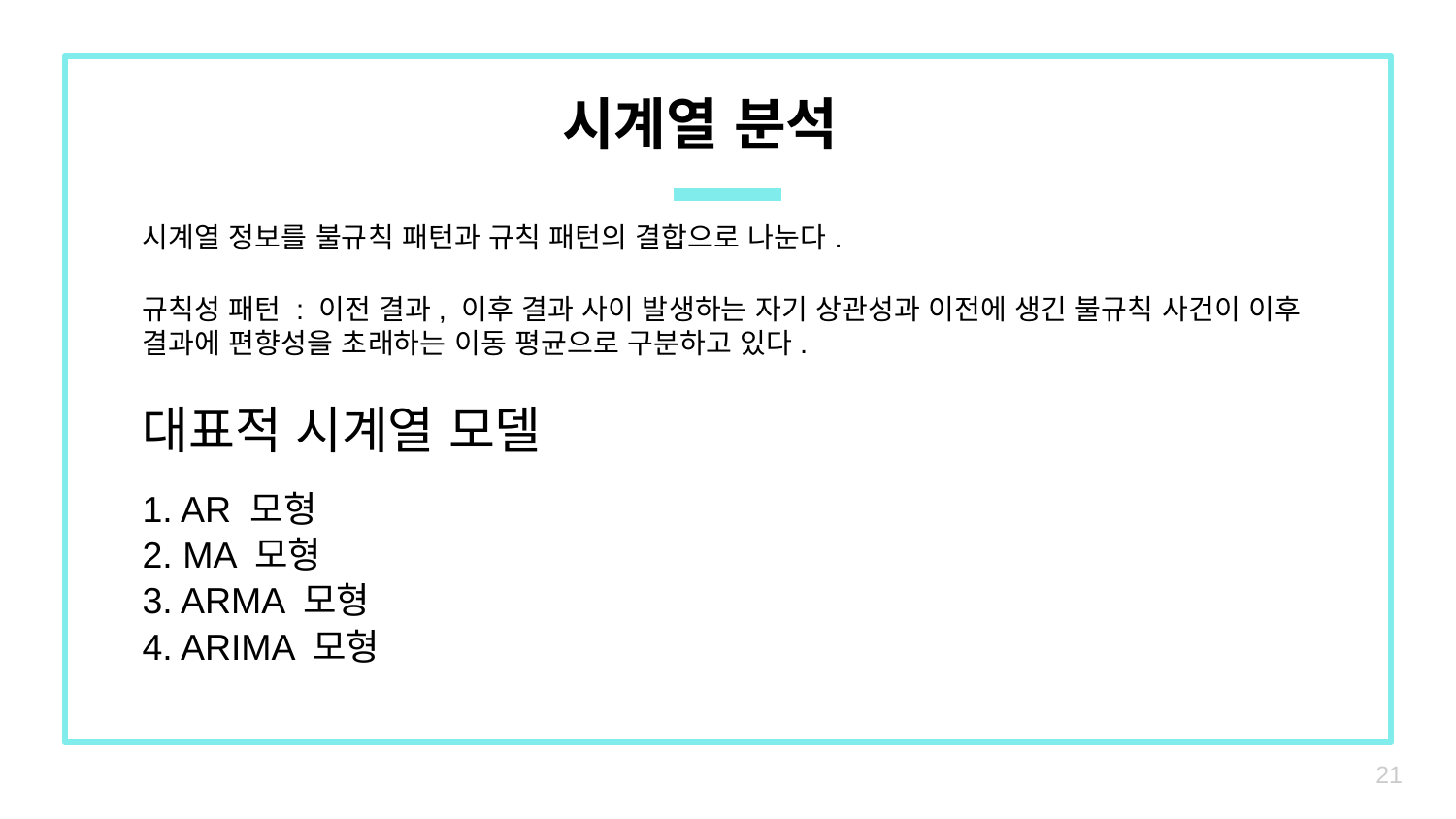

# 시계열 분석
시계열 정보를 불규칙 패턴과 규칙 패턴의 결합으로 나눈다.

규칙성 패턴 : 이전 결과, 이후 결과 사이 발생하는 자기 상관성과 이전에 생긴 불규칙 사건이 이후 결과에 편향성을 초래하는 이동 평균으로 구분하고 있다.

대표적 시계열 모델

1. AR 모형
2. MA 모형
3. ARMA 모형
4. ARIMA 모형
21